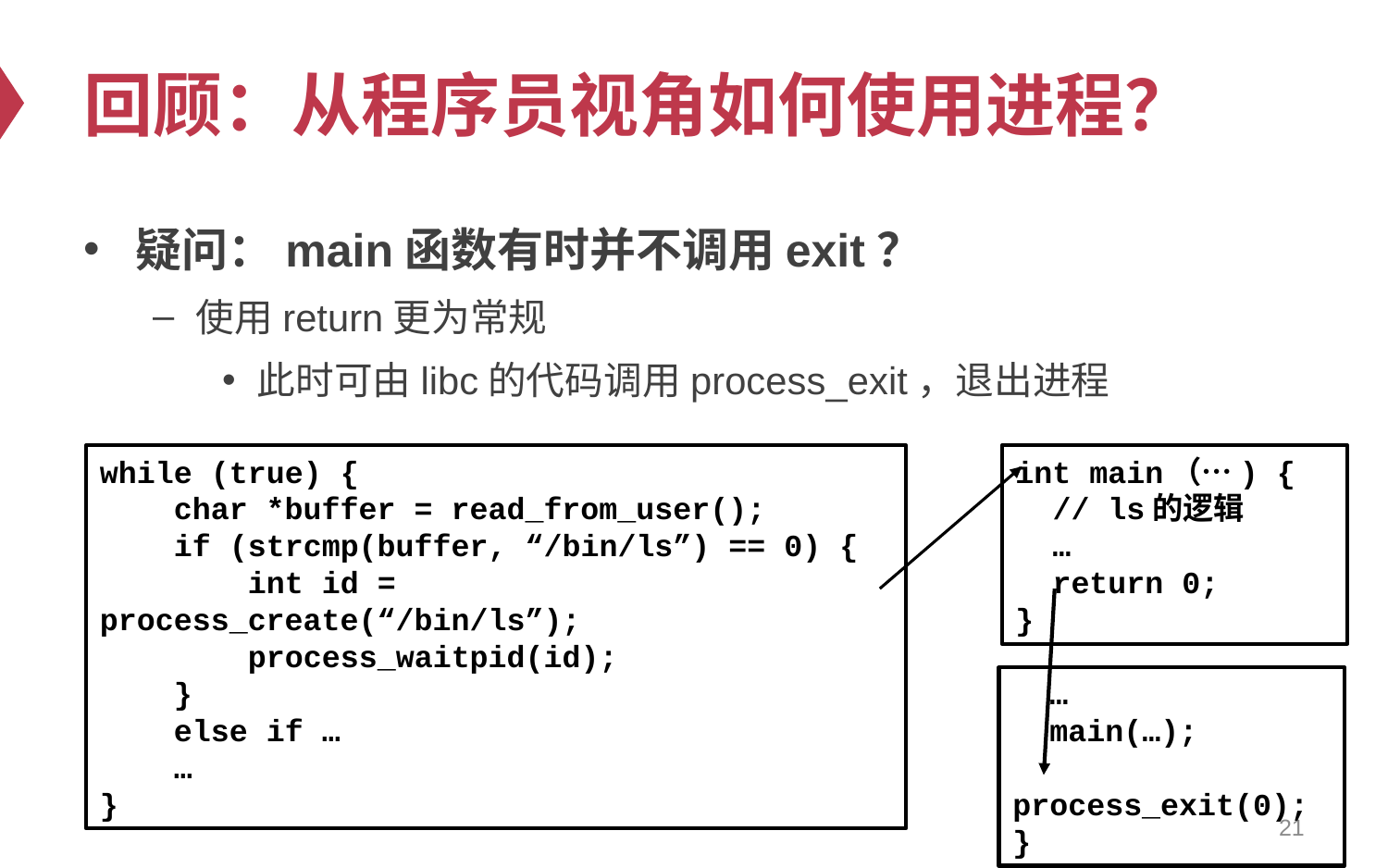

# 回顾：从程序员视角如何使用进程？
疑问：main函数有时并不调用exit？
使用return更为常规
此时可由libc的代码调用process_exit，退出进程
while (true) {
    char *buffer = read_from_user();
    if (strcmp(buffer, “/bin/ls”) == 0) {
        int id = process_create(“/bin/ls”);
        process_waitpid(id);
    }
    else if …
    …
}
int main（…) {
  // ls的逻辑
  …
  return 0;
}
  …
  main(…);
  process_exit(0);
}
21